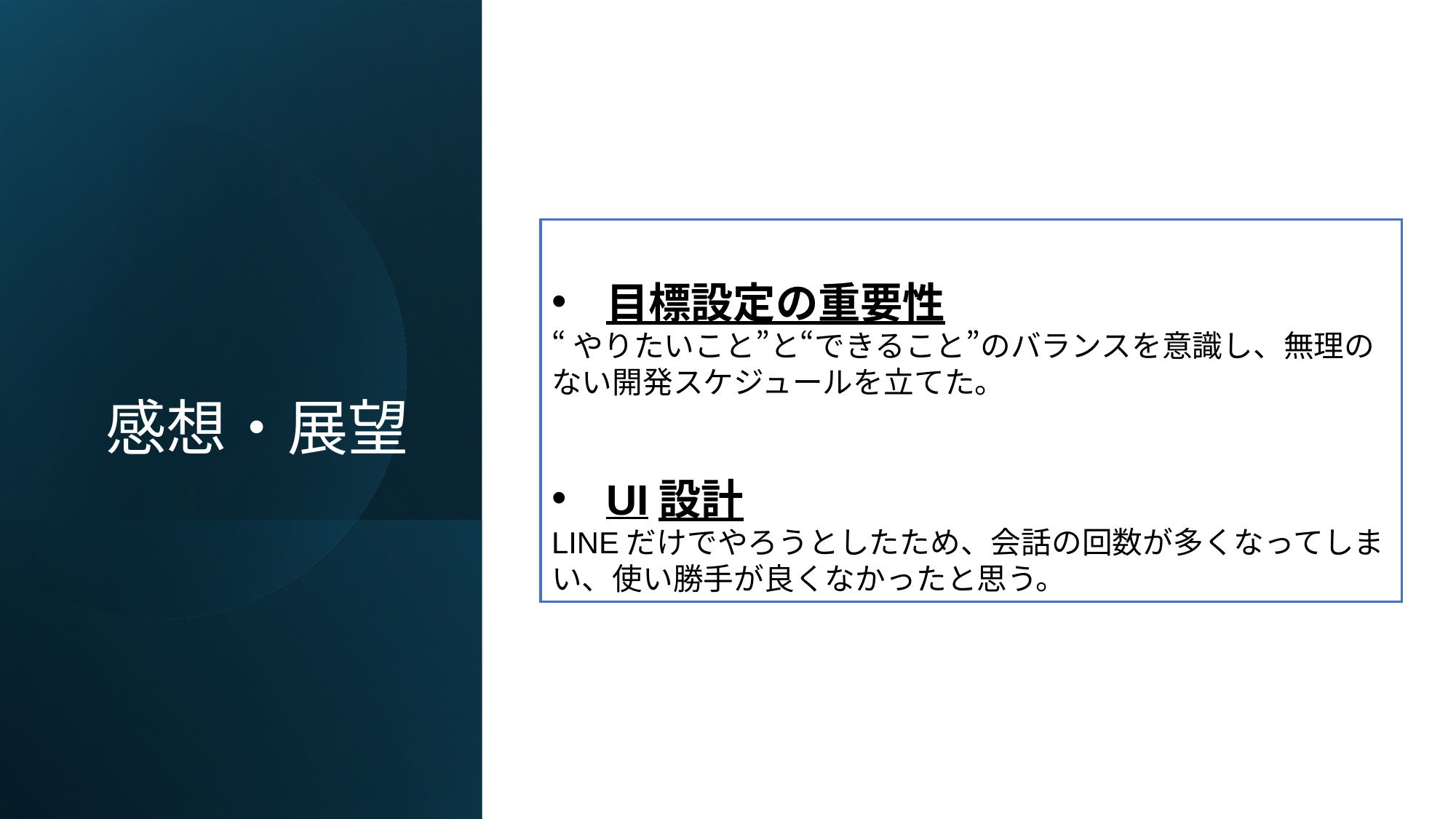

# 感想・展望

目標設定の重要性
“やりたいこと”と“できること”のバランスを意識し、無理のない開発スケジュールを立てた。

UI設計
LINEだけでやろうとしたため、会話の回数が多くなってしまい、使い勝手が良くなかったと思う。